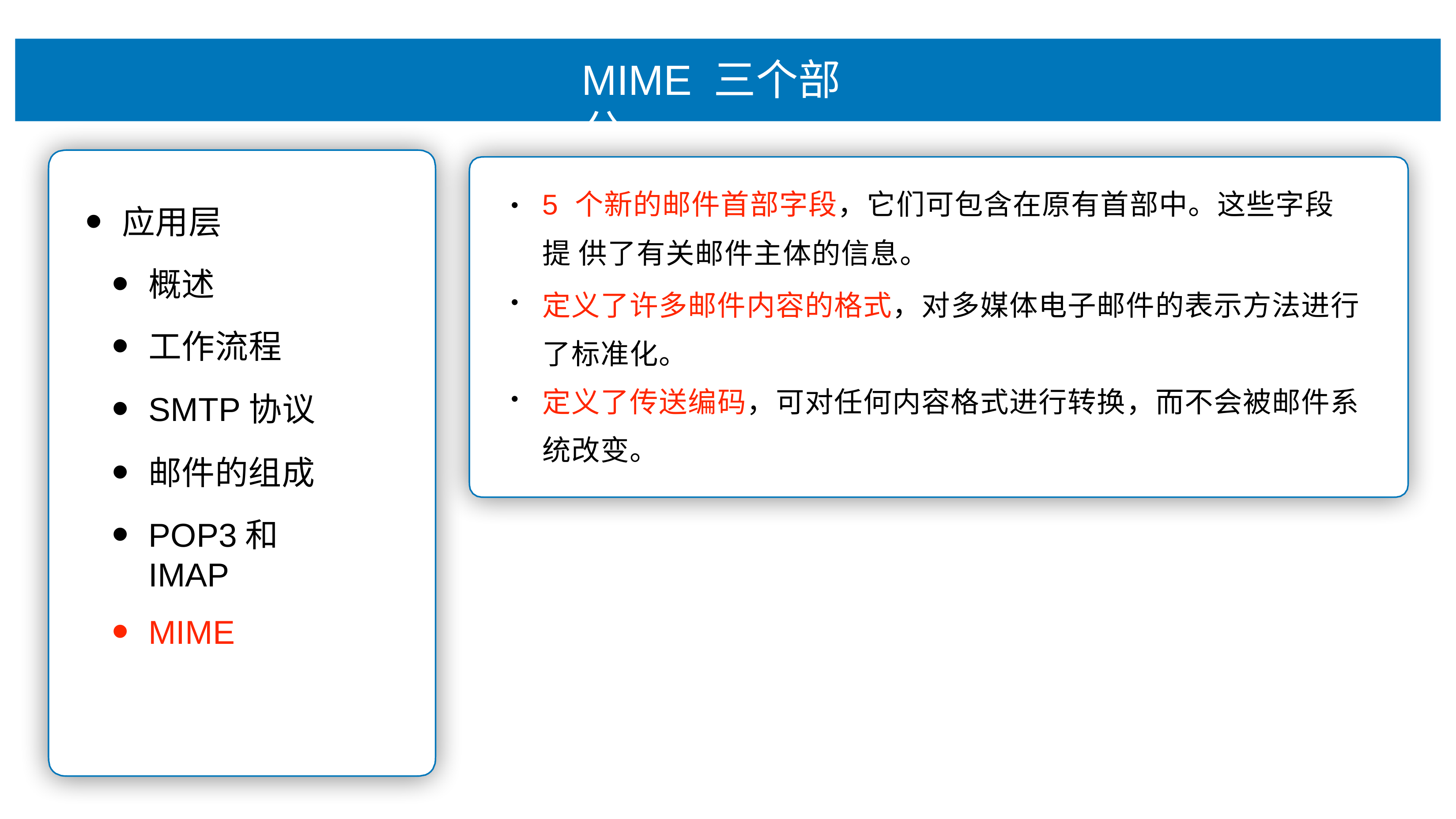

# MIME 三个部分

5 个新的邮件⾸部字段，它们可包含在原有⾸部中。这些字段提 供了有关邮件主体的信息。
定义了许多邮件内容的格式，对多媒体电⼦邮件的表示⽅法进⾏ 了标准化。
定义了传送编码，可对任何内容格式进⾏转换，⽽不会被邮件系 统改变。
•
应⽤层
概述
⼯作流程
SMTP协议
邮件的组成
POP3和IMAP
MIME
•
•